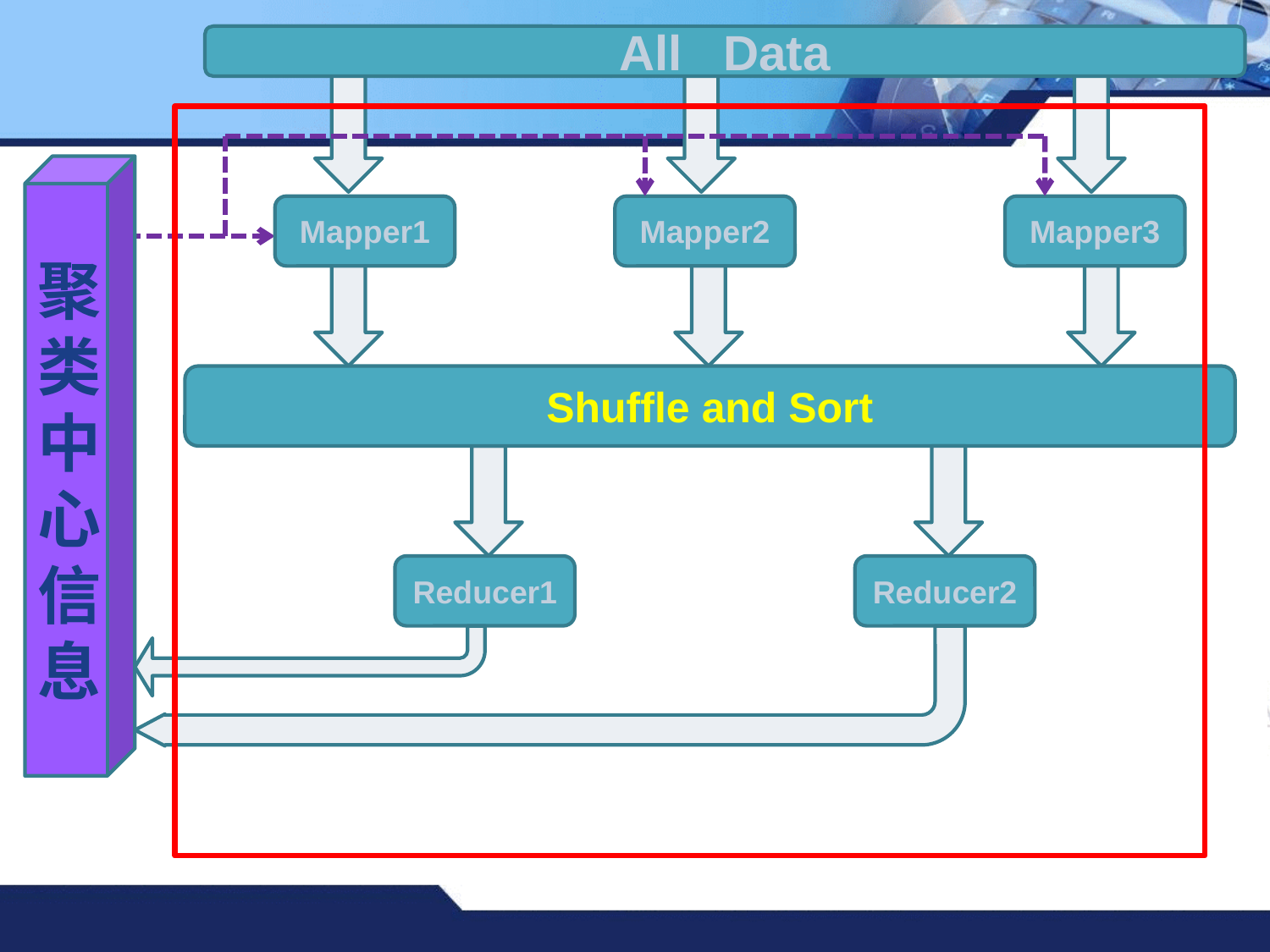

All   Data

聚类中心信息
Mapper1
Mapper2
Mapper3

Shuffle and Sort

Reducer1
Reducer2